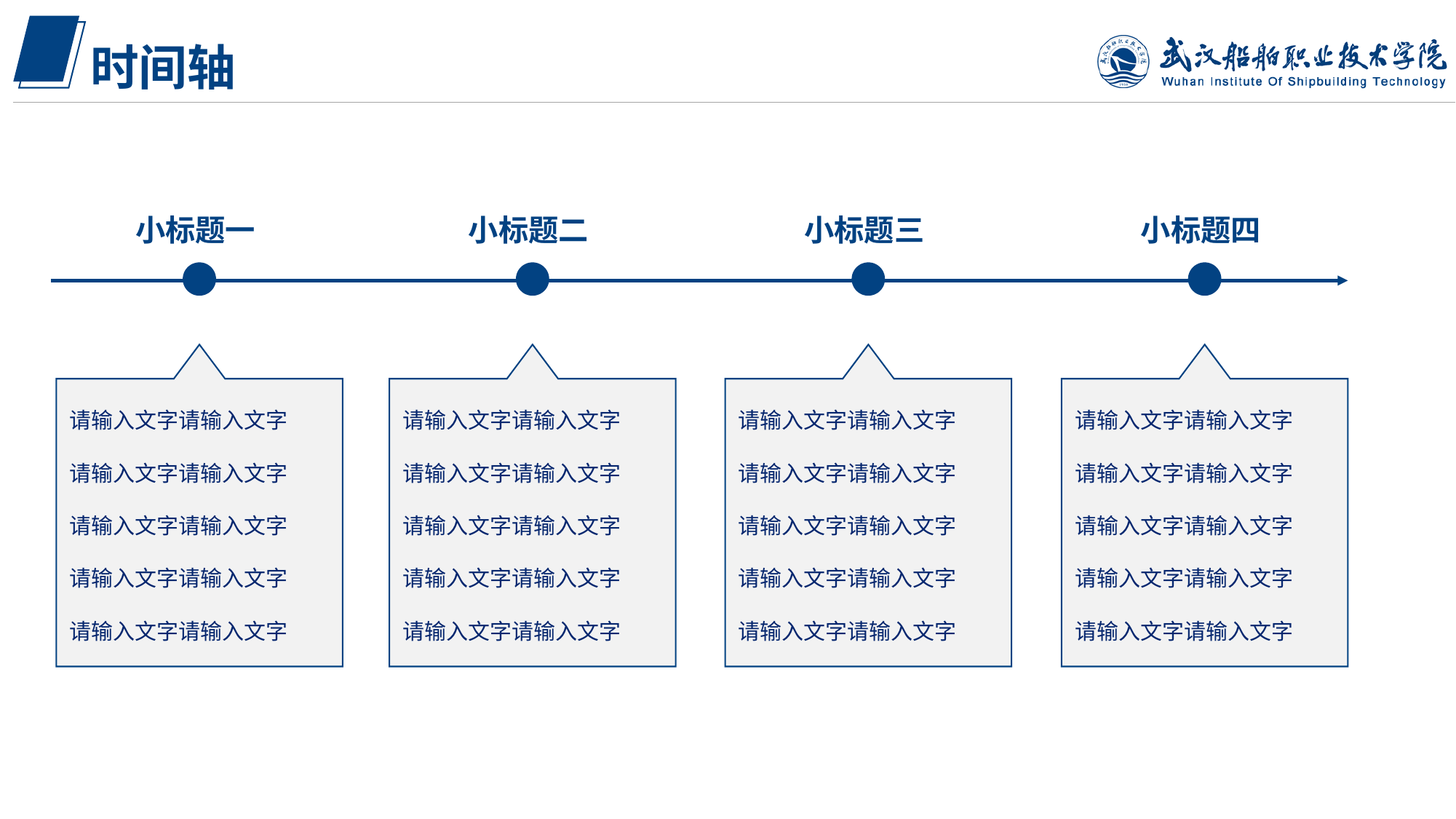

时间轴
小标题一
小标题二
小标题三
小标题四
请输入文字请输入文字
请输入文字请输入文字
请输入文字请输入文字
请输入文字请输入文字
请输入文字请输入文字

请输入文字请输入文字
请输入文字请输入文字
请输入文字请输入文字
请输入文字请输入文字
请输入文字请输入文字

请输入文字请输入文字
请输入文字请输入文字
请输入文字请输入文字
请输入文字请输入文字
请输入文字请输入文字

请输入文字请输入文字
请输入文字请输入文字
请输入文字请输入文字
请输入文字请输入文字
请输入文字请输入文字